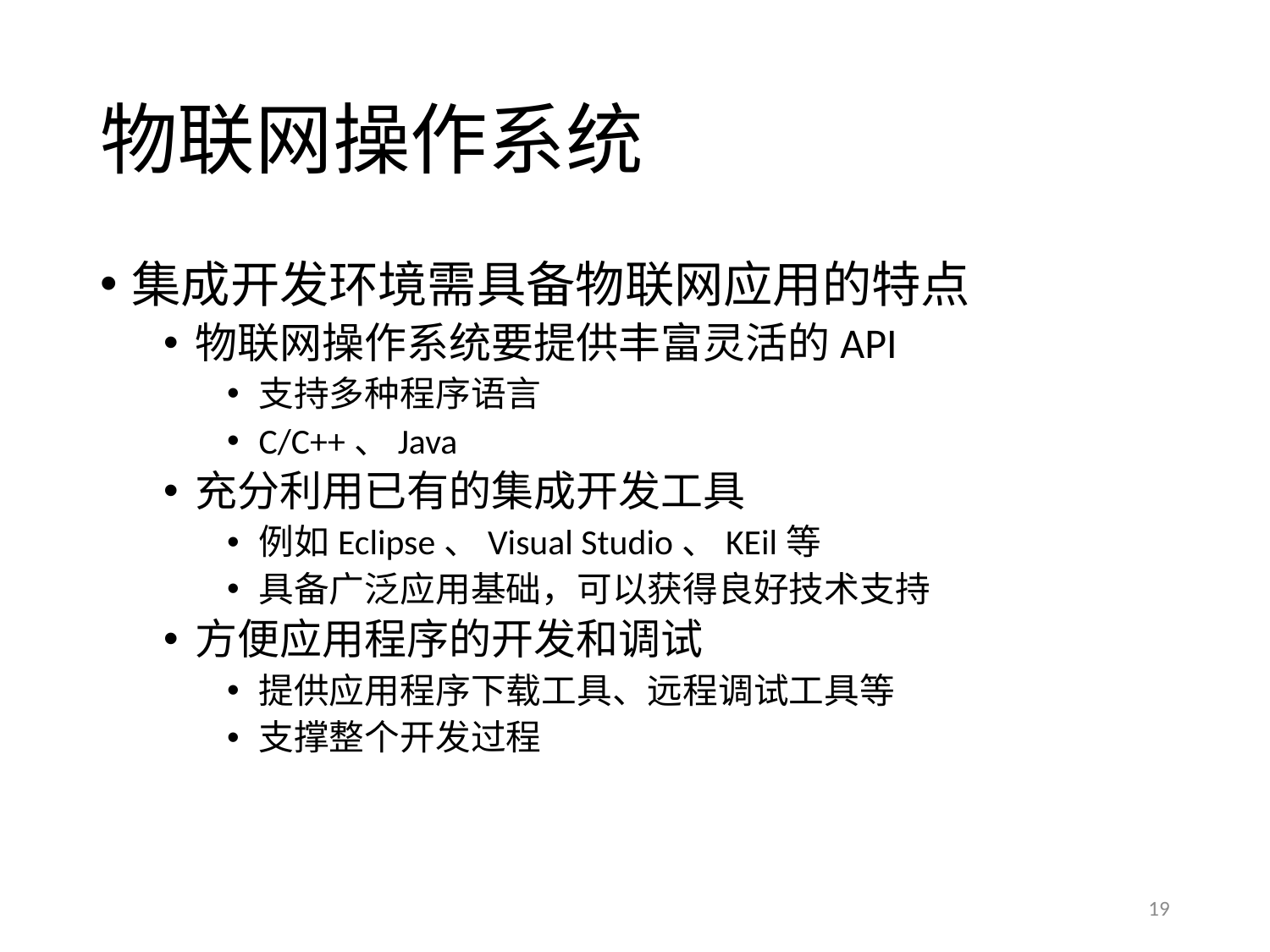

# 物联网操作系统
集成开发环境需具备物联网应用的特点
物联网操作系统要提供丰富灵活的API
支持多种程序语言
C/C++、Java
充分利用已有的集成开发工具
例如Eclipse、Visual Studio、KEil等
具备广泛应用基础，可以获得良好技术支持
方便应用程序的开发和调试
提供应用程序下载工具、远程调试工具等
支撑整个开发过程
19